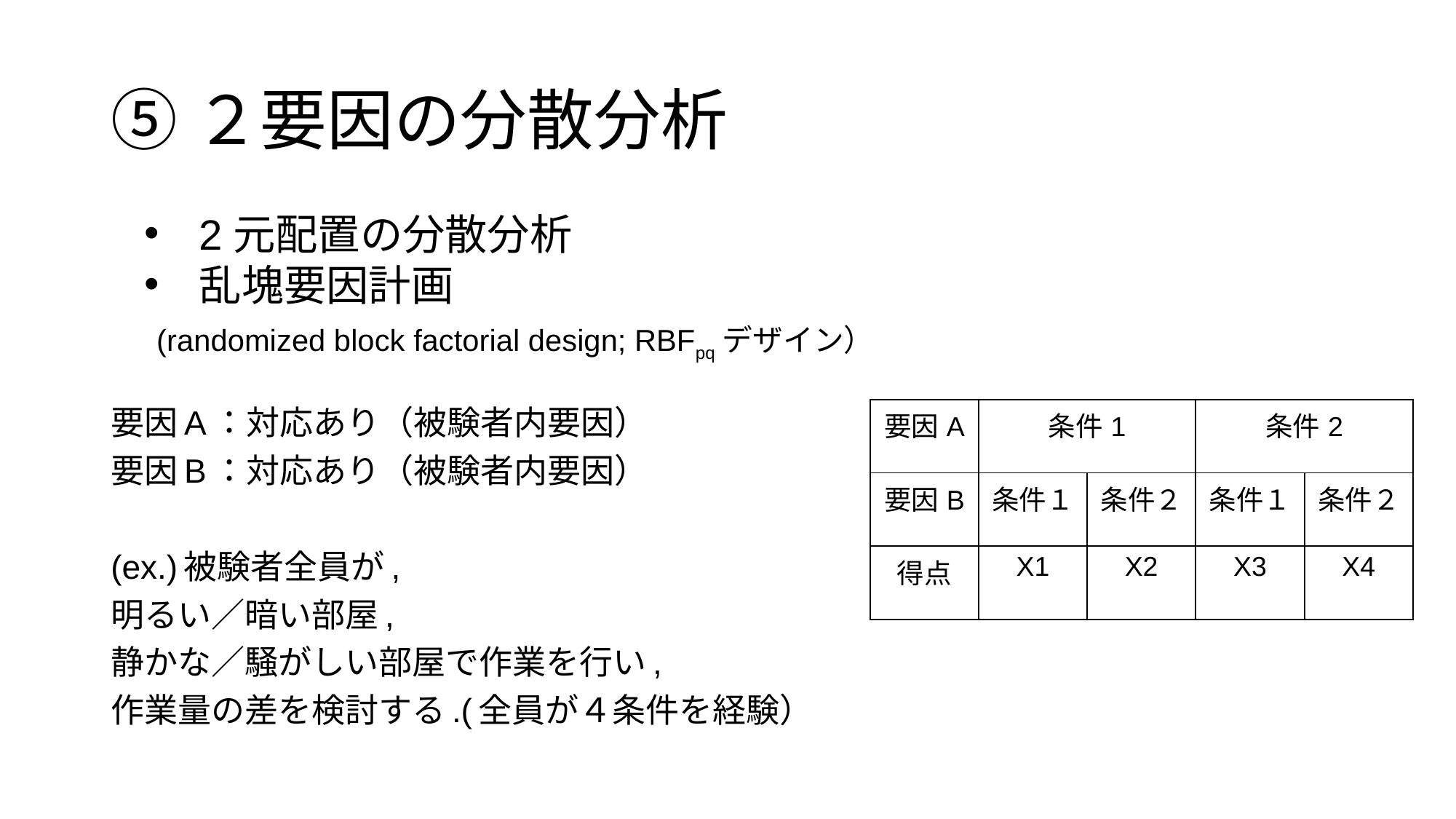

# ⑤２要因の分散分析
2元配置の分散分析
乱塊要因計画
 (randomized block factorial design; RBFpqデザイン）

| 要因A | 条件1 |  | 条件2 |  |
| --- | --- | --- | --- | --- |
| 要因B | 条件１ | 条件２ | 条件１ | 条件２ |
| 得点 | X1 | X2 | X3 | X4 |
要因A：対応あり（被験者内要因）
要因B：対応あり（被験者内要因）

(ex.)被験者全員が,
明るい／暗い部屋,
静かな／騒がしい部屋で作業を行い,
作業量の差を検討する.(全員が４条件を経験）